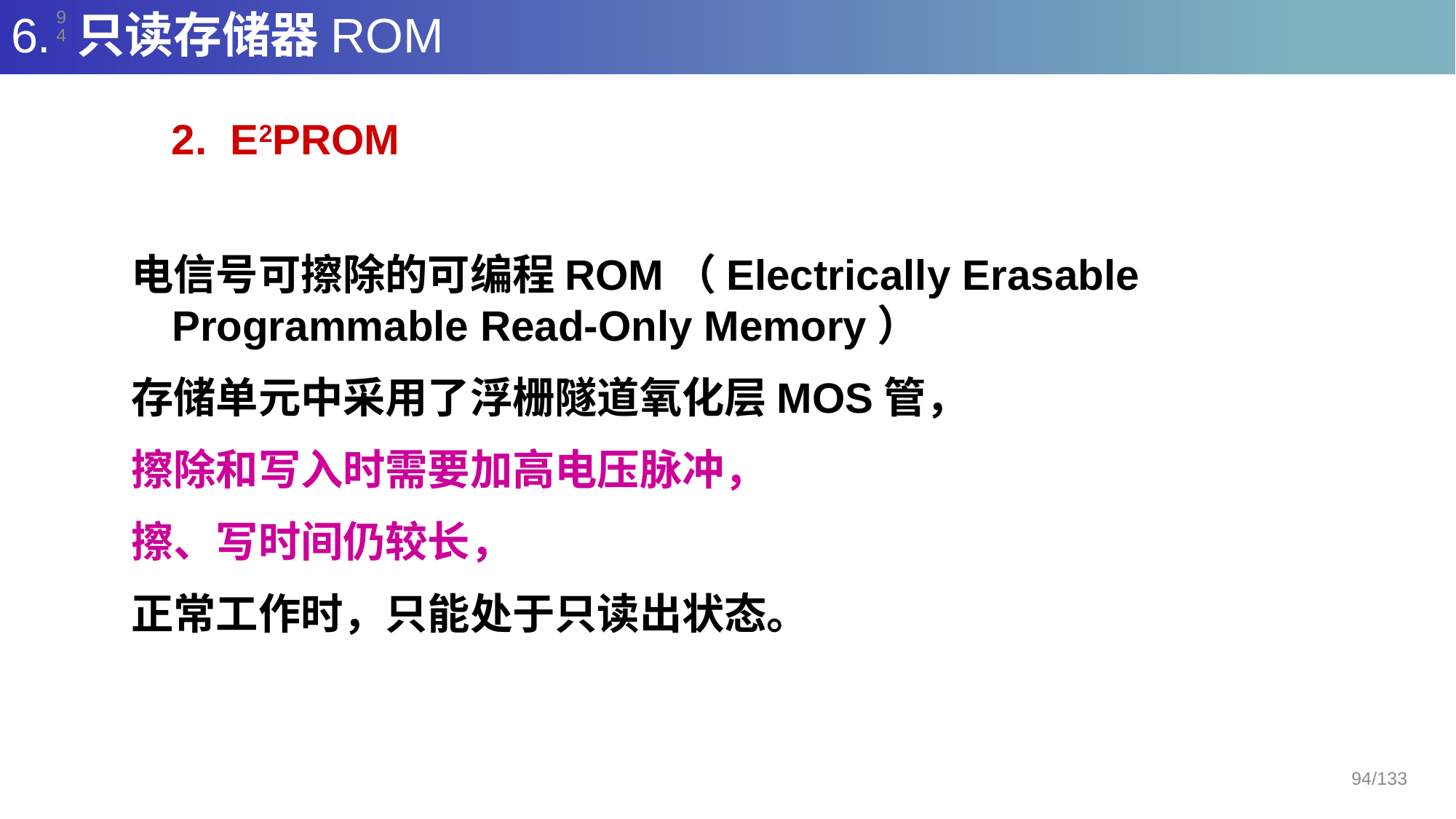

# 6. 只读存储器ROM
94
2.  E2PROM
电信号可擦除的可编程ROM（Electrically Erasable Programmable Read-Only Memory）
存储单元中采用了浮栅隧道氧化层MOS管，
擦除和写入时需要加高电压脉冲，
擦、写时间仍较长，
正常工作时，只能处于只读出状态。
94/133